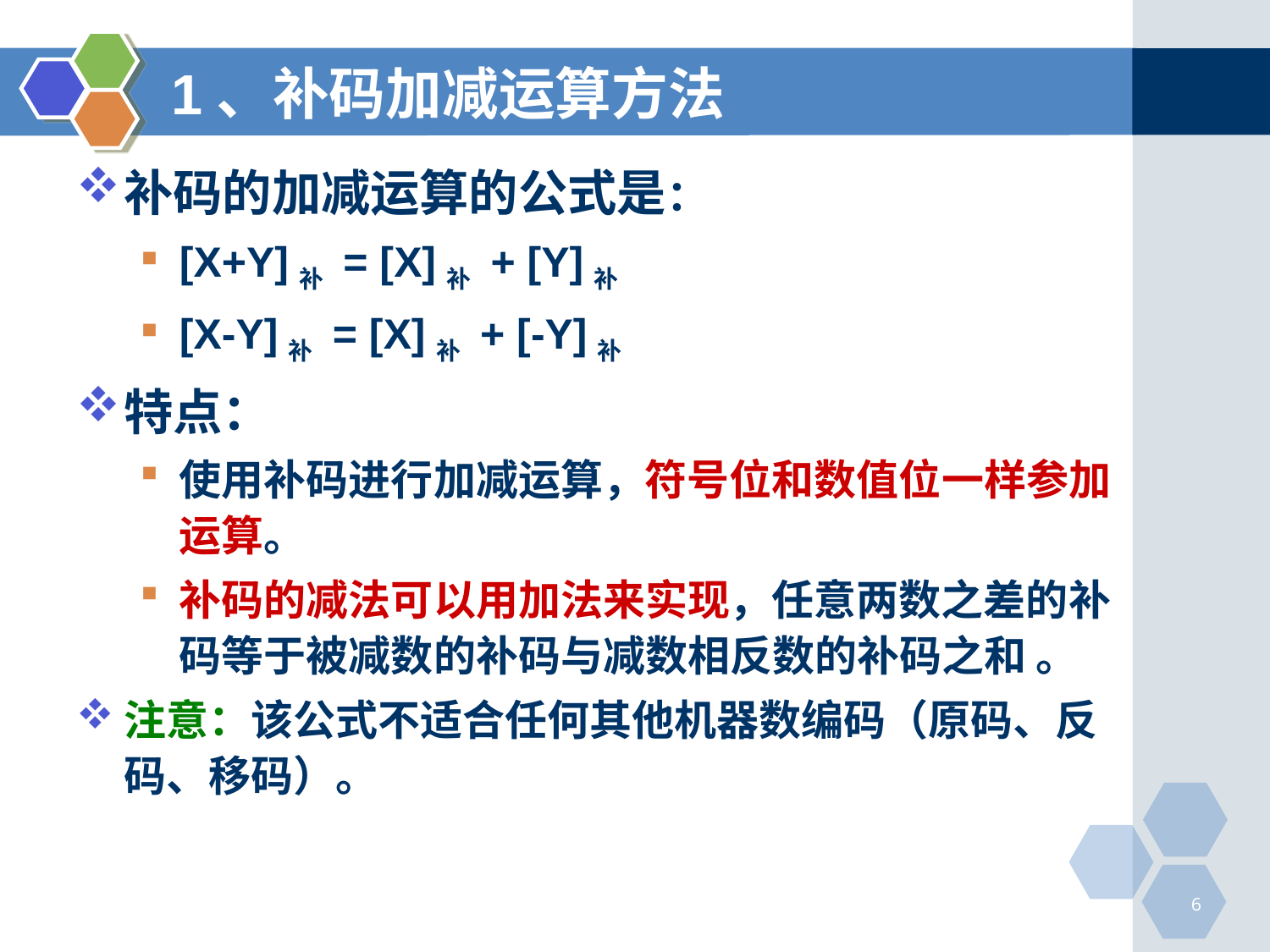

# 1、补码加减运算方法
补码的加减运算的公式是：
[X+Y]补 = [X]补 + [Y]补
[X-Y]补 = [X]补 + [-Y]补
特点：
使用补码进行加减运算，符号位和数值位一样参加运算。
补码的减法可以用加法来实现，任意两数之差的补码等于被减数的补码与减数相反数的补码之和 。
注意：该公式不适合任何其他机器数编码（原码、反码、移码）。
6